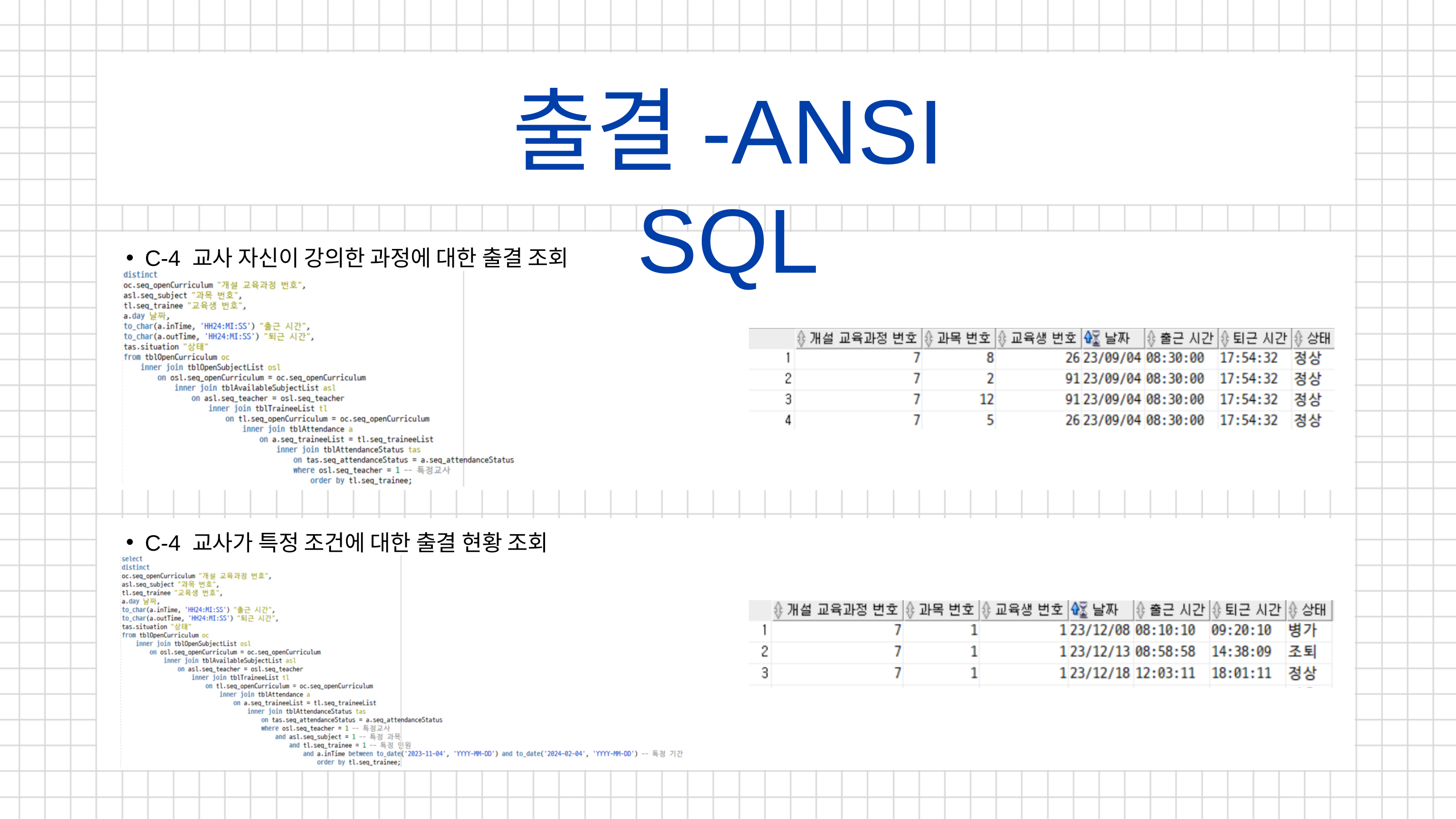

출결-ANSI SQL

C-4 교사 자신이 강의한 과정에 대한 출결 조회

C-4 교사가 특정 조건에 대한 출결 현황 조회